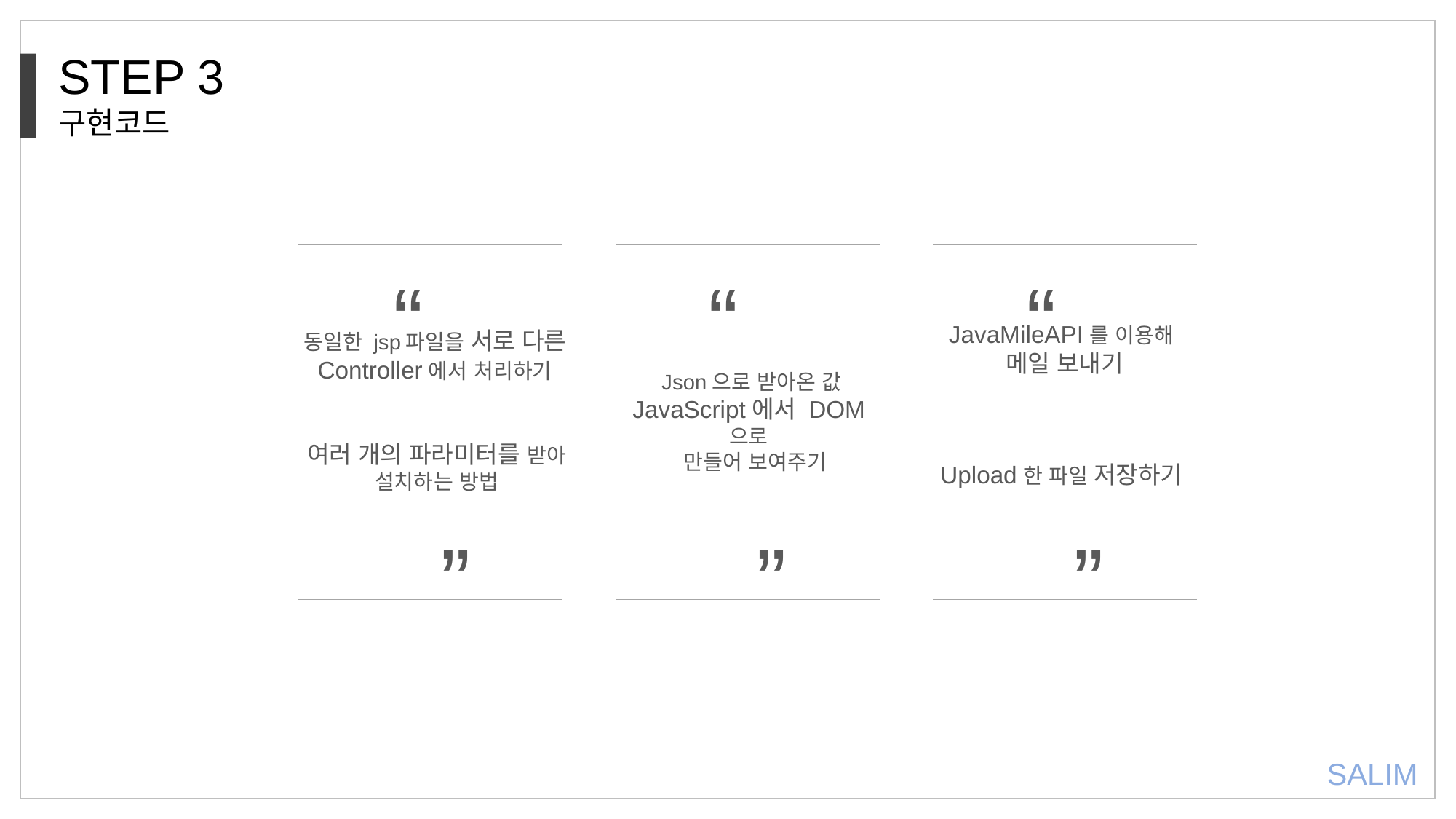

STEP 3
구현코드

“
“
“
JavaMileAPI를 이용해
메일 보내기
동일한 jsp파일을 서로 다른 Controller에서 처리하기

Json으로 받아온 값 JavaScript에서 DOM으로
      만들어 보여주기
여러 개의 파라미터를 받아
설치하는 방법
Upload한 파일 저장하기
”
”
”
SALIM